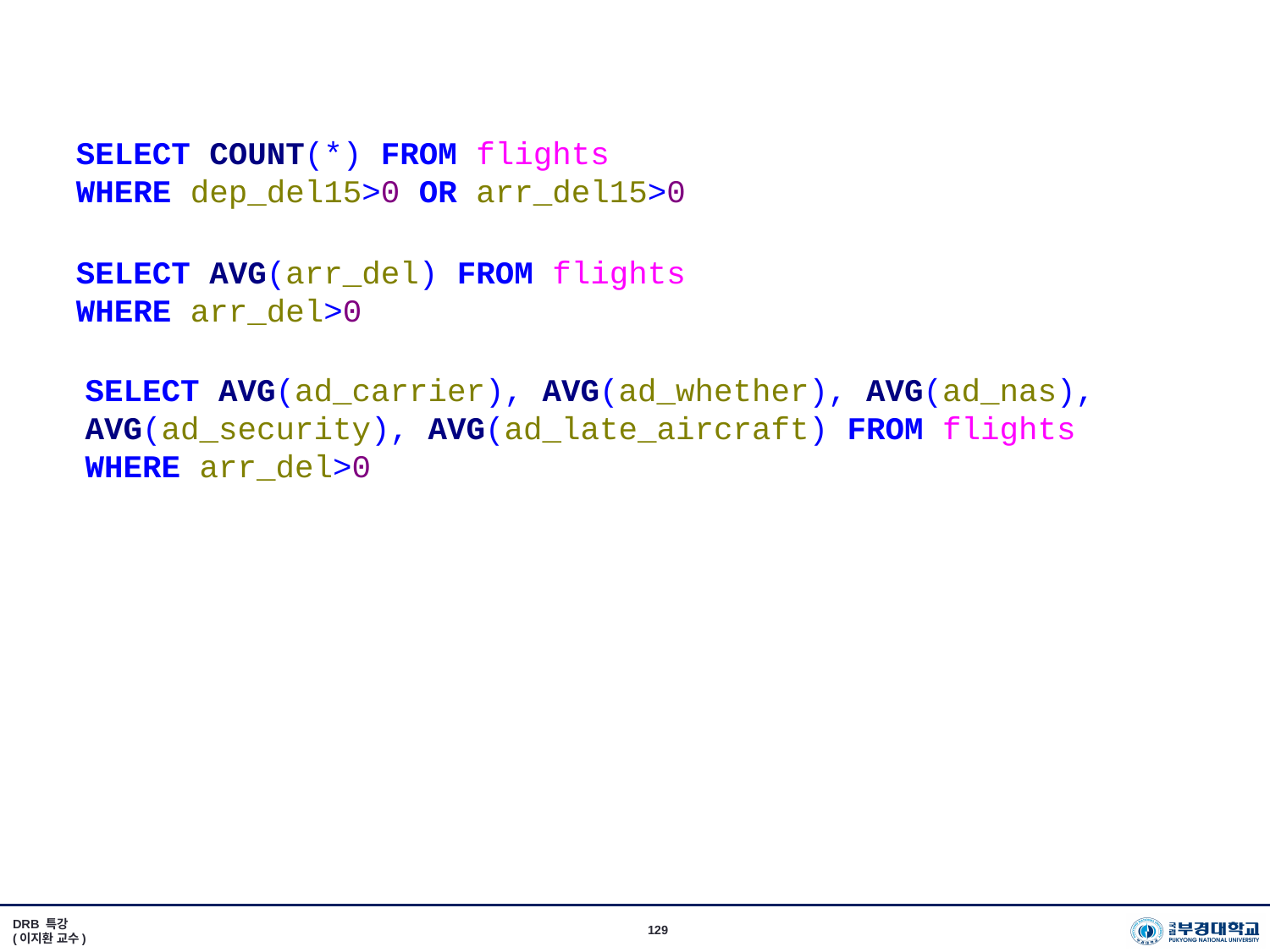

#
SELECT COUNT(*) FROM flights
WHERE dep_del15>0 OR arr_del15>0
SELECT AVG(arr_del) FROM flights
WHERE arr_del>0
SELECT AVG(ad_carrier), AVG(ad_whether), AVG(ad_nas), AVG(ad_security), AVG(ad_late_aircraft) FROM flights
WHERE arr_del>0
DRB 특강
(이지환 교수)